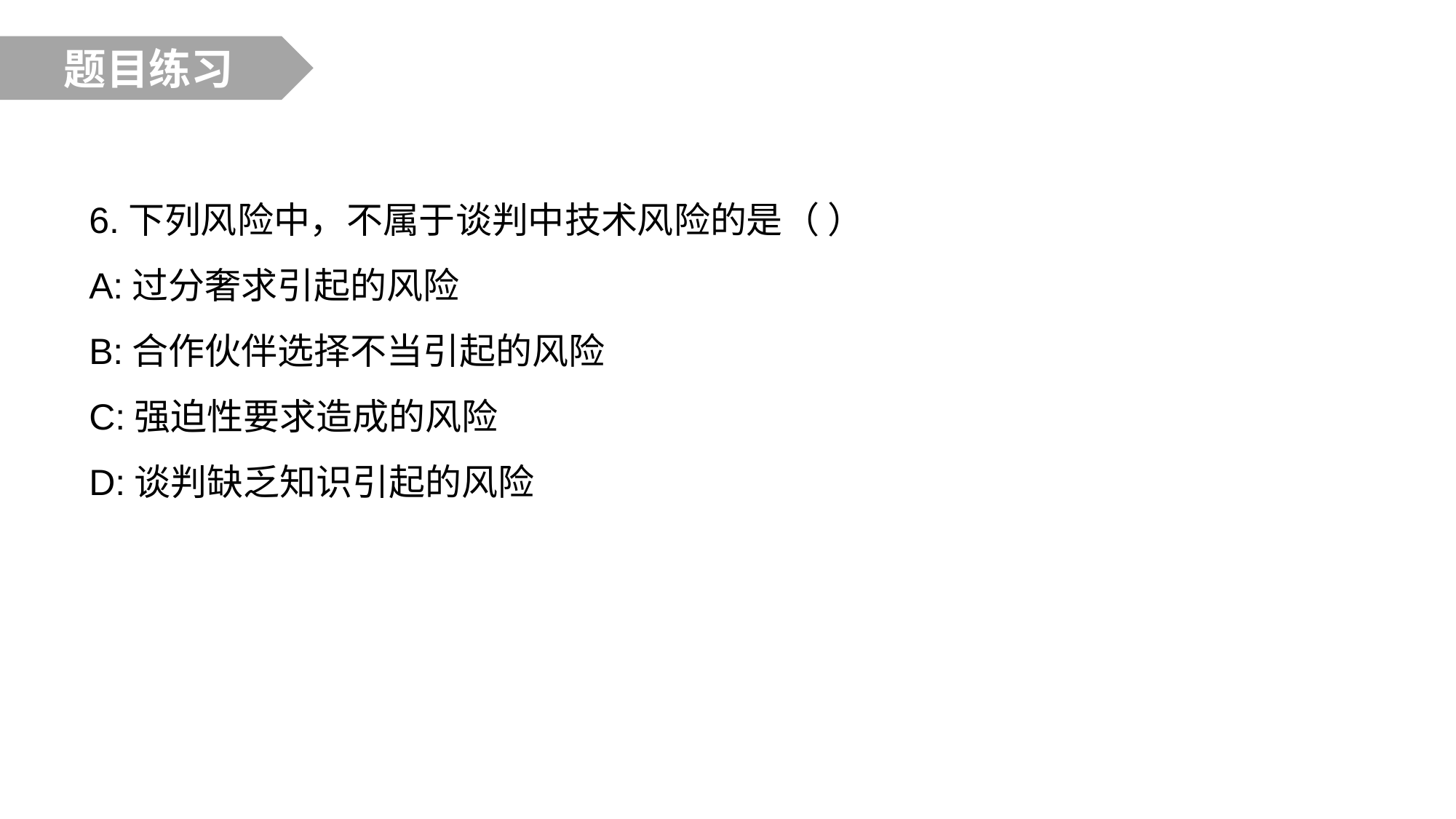

题目练习
6.下列风险中，不属于谈判中技术风险的是（ ）
A:过分奢求引起的风险
B:合作伙伴选择不当引起的风险
C:强迫性要求造成的风险
D:谈判缺乏知识引起的风险